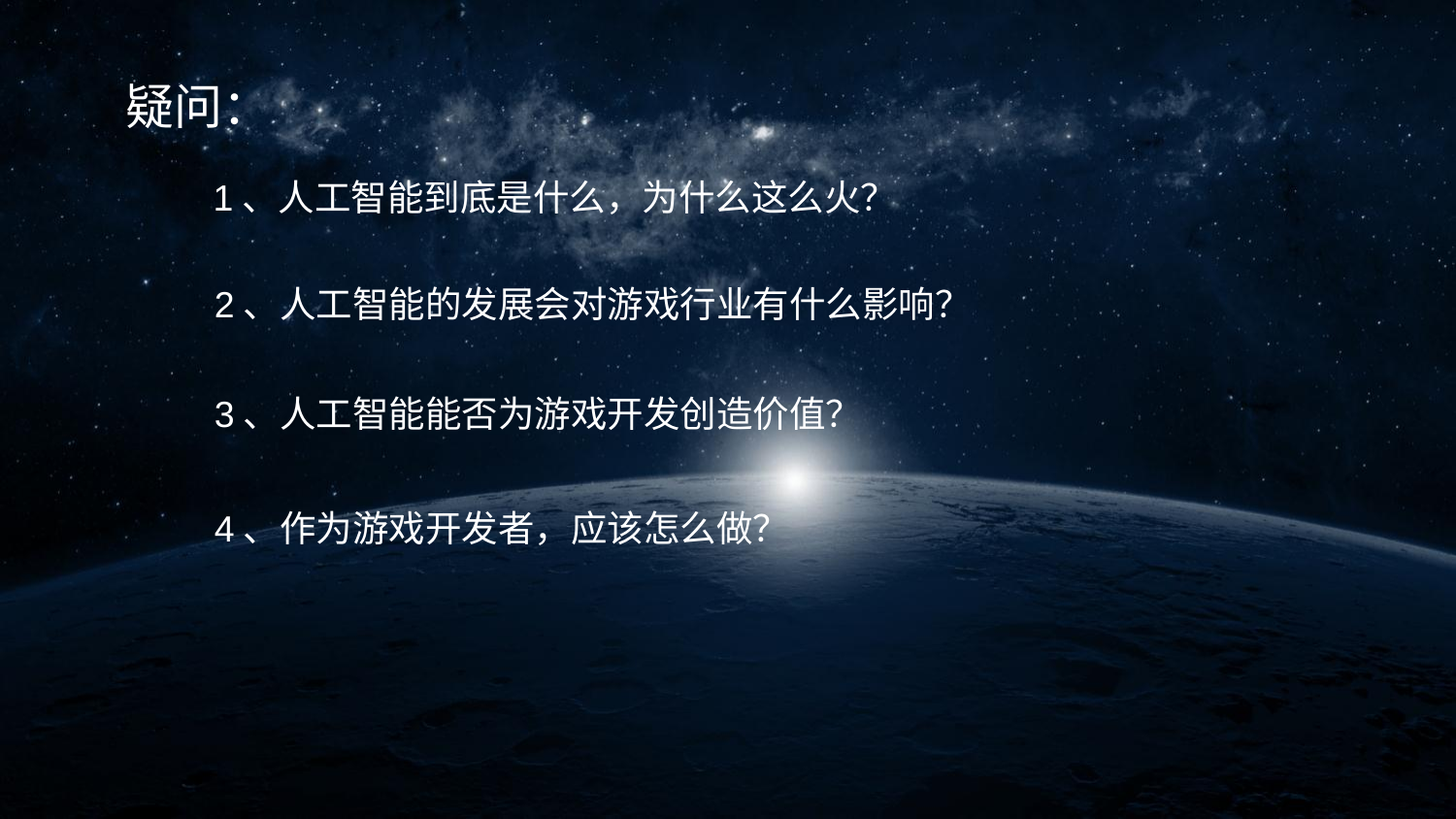

疑问：
1、人工智能到底是什么，为什么这么火？
2、人工智能的发展会对游戏行业有什么影响？
3、人工智能能否为游戏开发创造价值？
4、作为游戏开发者，应该怎么做？